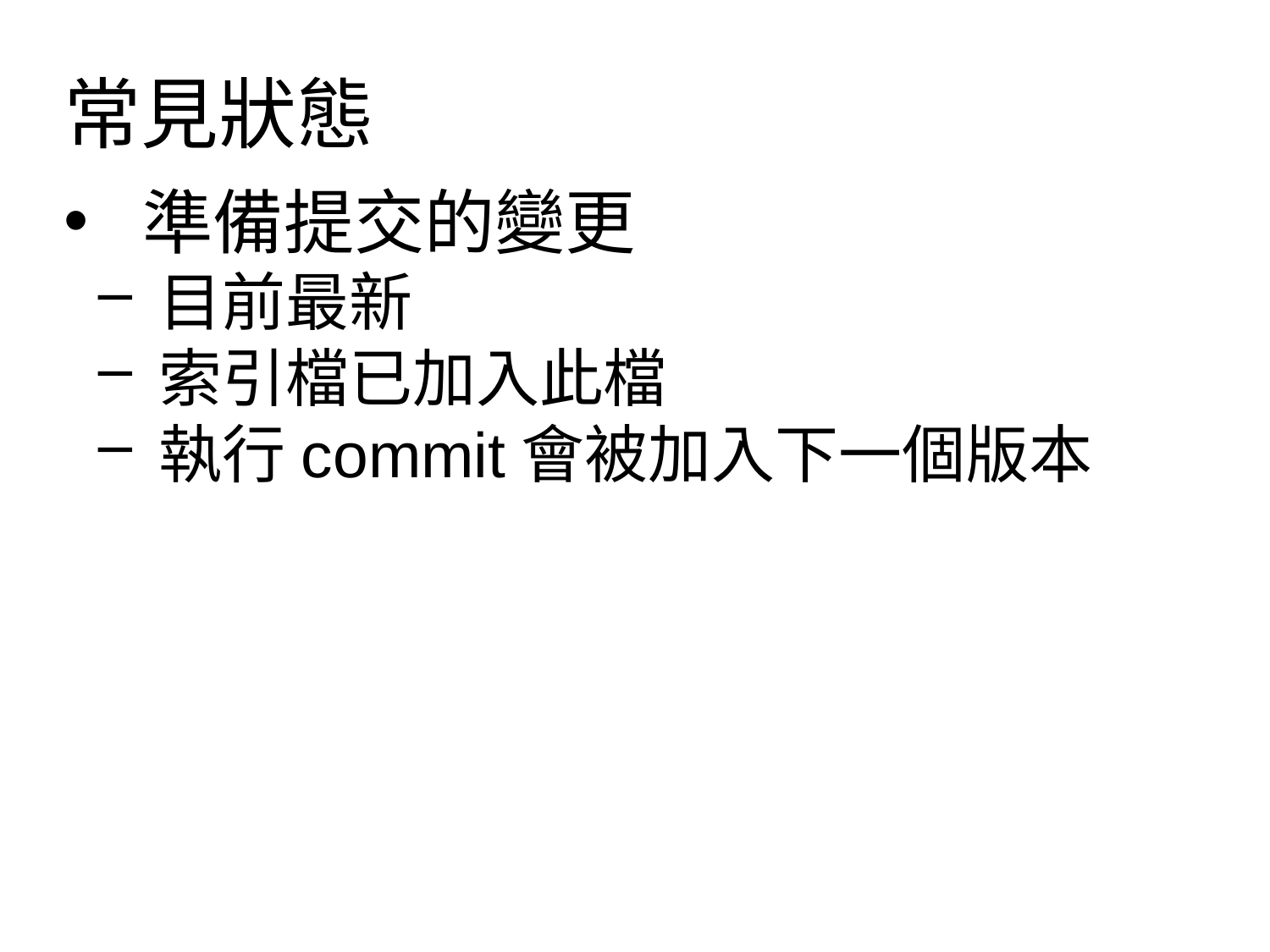

常見狀態
準備提交的變更
目前最新
索引檔已加入此檔
執行commit會被加入下一個版本